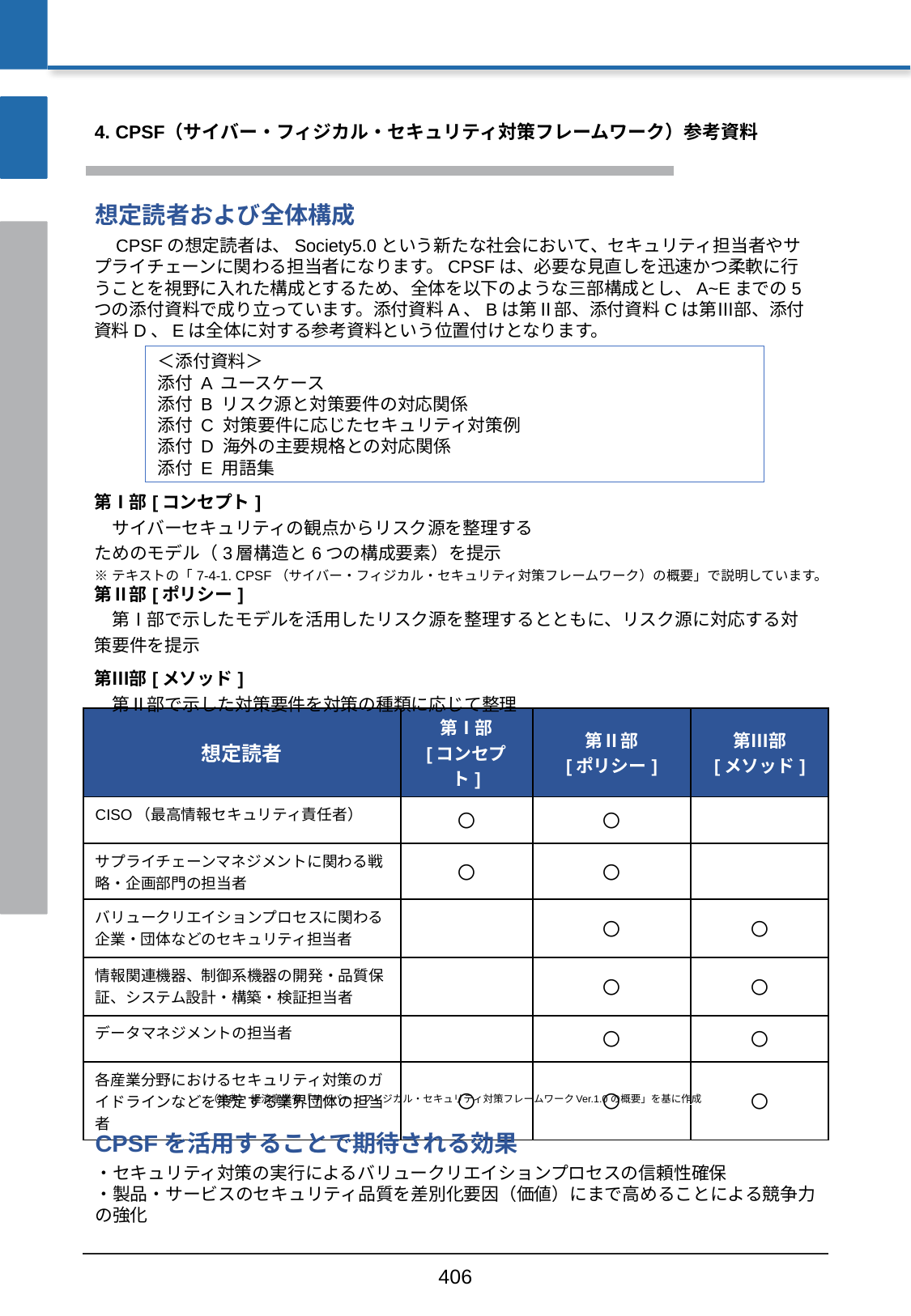

4. CPSF（サイバー・フィジカル・セキュリティ対策フレームワーク）参考資料
想定読者および全体構成
　CPSFの想定読者は、Society5.0という新たな社会において、セキュリティ担当者やサプライチェーンに関わる担当者になります。CPSFは、必要な見直しを迅速かつ柔軟に行うことを視野に入れた構成とするため、全体を以下のような三部構成とし、A~Eまでの5つの添付資料で成り立っています。添付資料A、Bは第Ⅱ部、添付資料Cは第Ⅲ部、添付資料D、Eは全体に対する参考資料という位置付けとなります。
＜添付資料＞
添付 A ユースケース
添付 B リスク源と対策要件の対応関係
添付 C 対策要件に応じたセキュリティ対策例
添付 D 海外の主要規格との対応関係
添付 E 用語集
| 第Ⅰ部[コンセプト] 　サイバーセキュリティの観点からリスク源を整理する ためのモデル（3層構造と6つの構成要素）を提示 ※テキストの「7-4-1. CPSF（サイバー・フィジカル・セキュリティ対策フレームワーク）の概要」で説明しています。 |
| --- |
| 第Ⅱ部[ポリシー] 　第Ⅰ部で示したモデルを活用したリスク源を整理するとともに、リスク源に対応する対策要件を提示 |
| 第Ⅲ部[メソッド] 　第Ⅱ部で示した対策要件を対策の種類に応じて整理 |
| 想定読者 | 第Ⅰ部 [コンセプト] | 第Ⅱ部 [ポリシー] | 第Ⅲ部 [メソッド] |
| --- | --- | --- | --- |
| CISO（最高情報セキュリティ責任者） | 〇 | 〇 |  |
| サプライチェーンマネジメントに関わる戦略・企画部門の担当者 | 〇 | 〇 |  |
| バリュークリエイションプロセスに関わる企業・団体などのセキュリティ担当者 |  | 〇 | 〇 |
| 情報関連機器、制御系機器の開発・品質保証、システム設計・構築・検証担当者 |  | 〇 | 〇 |
| データマネジメントの担当者 |  | 〇 | 〇 |
| 各産業分野におけるセキュリティ対策のガイドラインなどを策定する業界団体の担当者 | 〇 | 〇 | 〇 |
（出典） 経済産業省「サイバー・フィジカル・セキュリティ対策フレームワークVer.1.0の概要」を基に作成
CPSFを活用することで期待される効果
・セキュリティ対策の実行によるバリュークリエイションプロセスの信頼性確保
・製品・サービスのセキュリティ品質を差別化要因（価値）にまで高めることによる競争力の強化
406